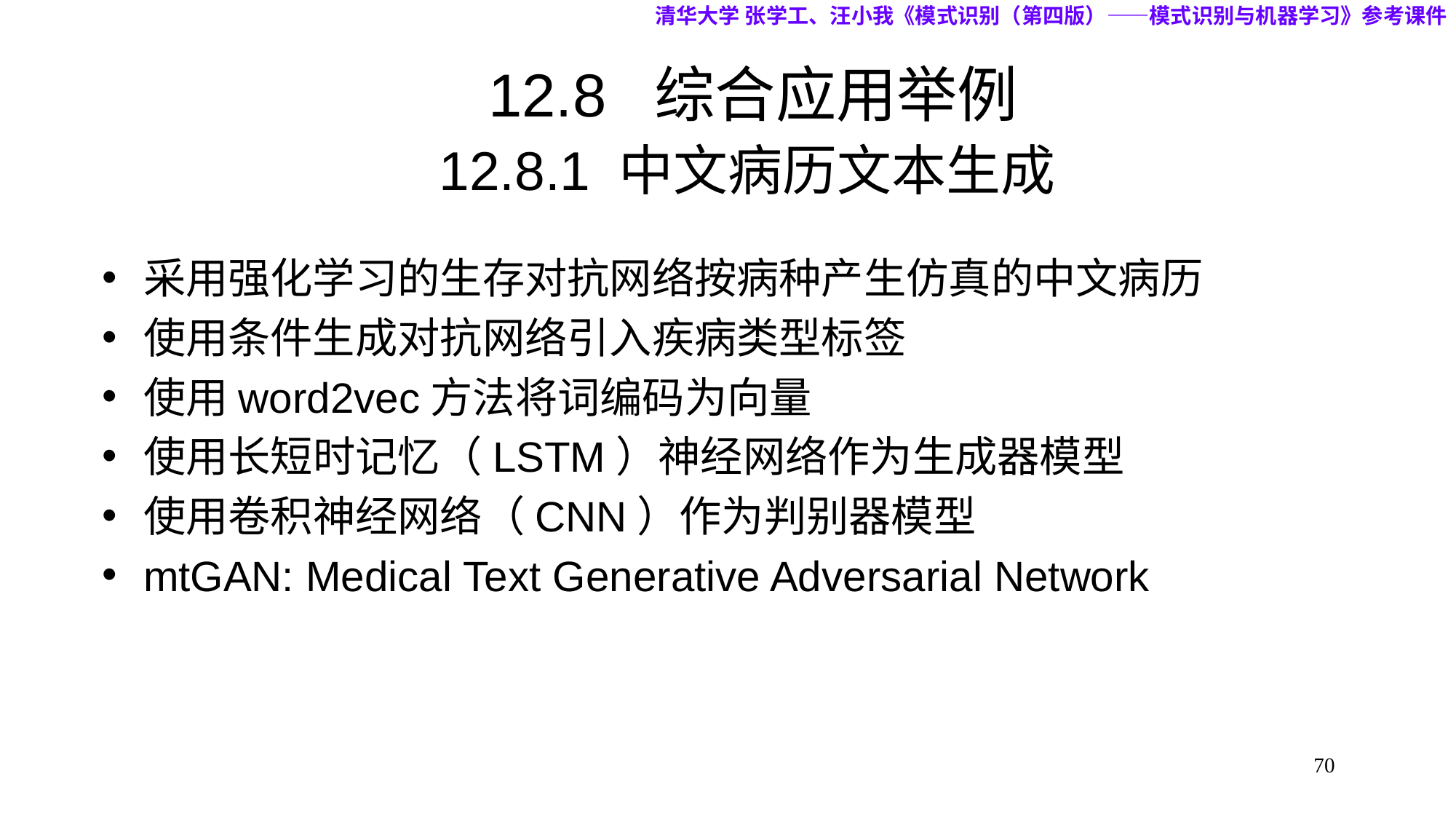

清华大学 张学工、汪小我《模式识别（第四版）——模式识别与机器学习》参考课件
# 12.8  综合应用举例 12.8.1 中文病历文本生成
采用强化学习的生存对抗网络按病种产生仿真的中文病历
使用条件生成对抗网络引入疾病类型标签
使用word2vec方法将词编码为向量
使用长短时记忆（LSTM）神经网络作为生成器模型
使用卷积神经网络（CNN）作为判别器模型
mtGAN: Medical Text Generative Adversarial Network
70